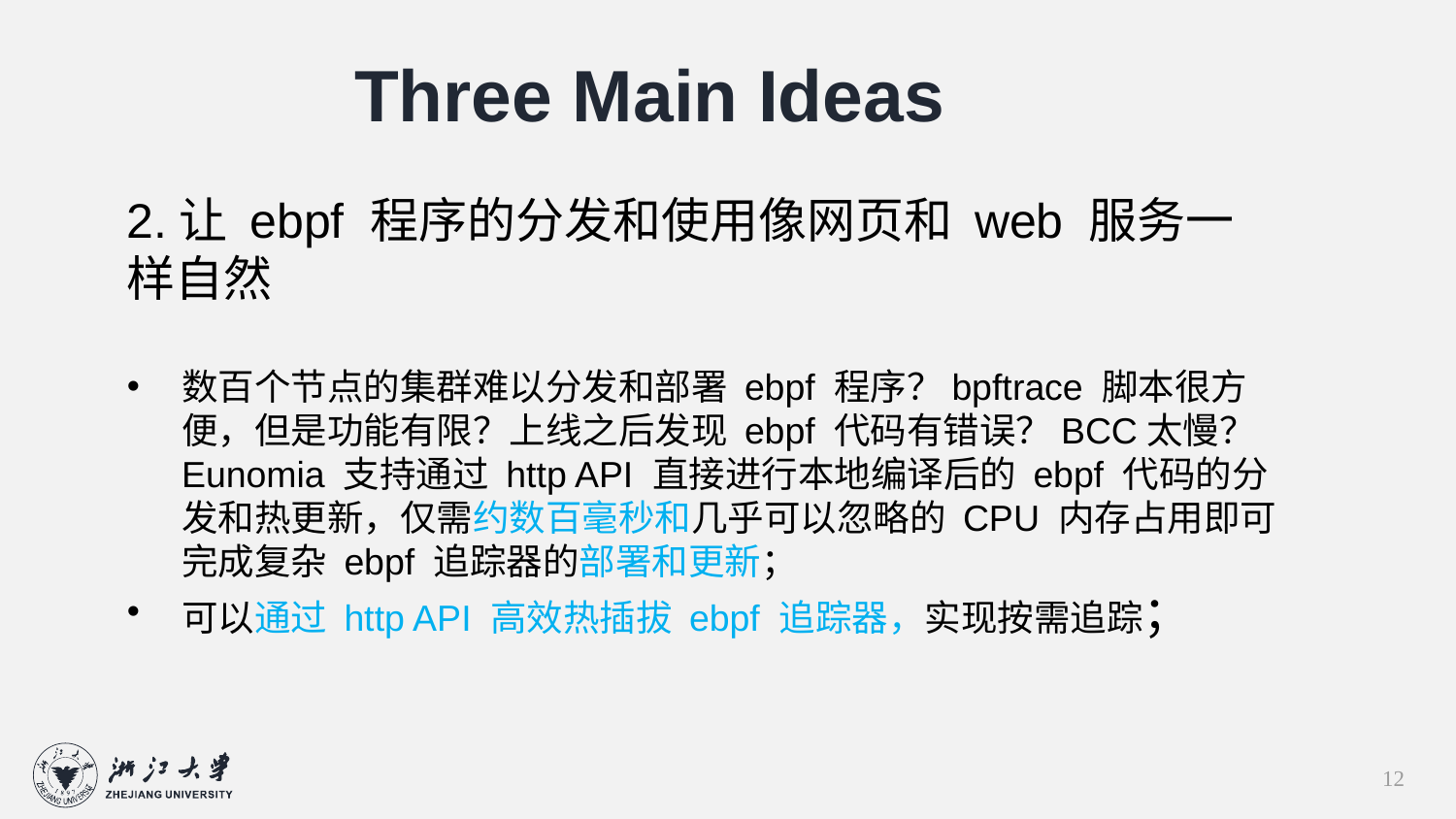

Three Main Ideas
2.让 ebpf 程序的分发和使用像网页和 web 服务一样自然

数百个节点的集群难以分发和部署 ebpf 程序？bpftrace 脚本很方便，但是功能有限？上线之后发现 ebpf 代码有错误？BCC太慢？Eunomia 支持通过 http API 直接进行本地编译后的 ebpf 代码的分发和热更新，仅需约数百毫秒和几乎可以忽略的 CPU 内存占用即可完成复杂 ebpf 追踪器的部署和更新；
可以通过 http API 高效热插拔 ebpf 追踪器，实现按需追踪；
12